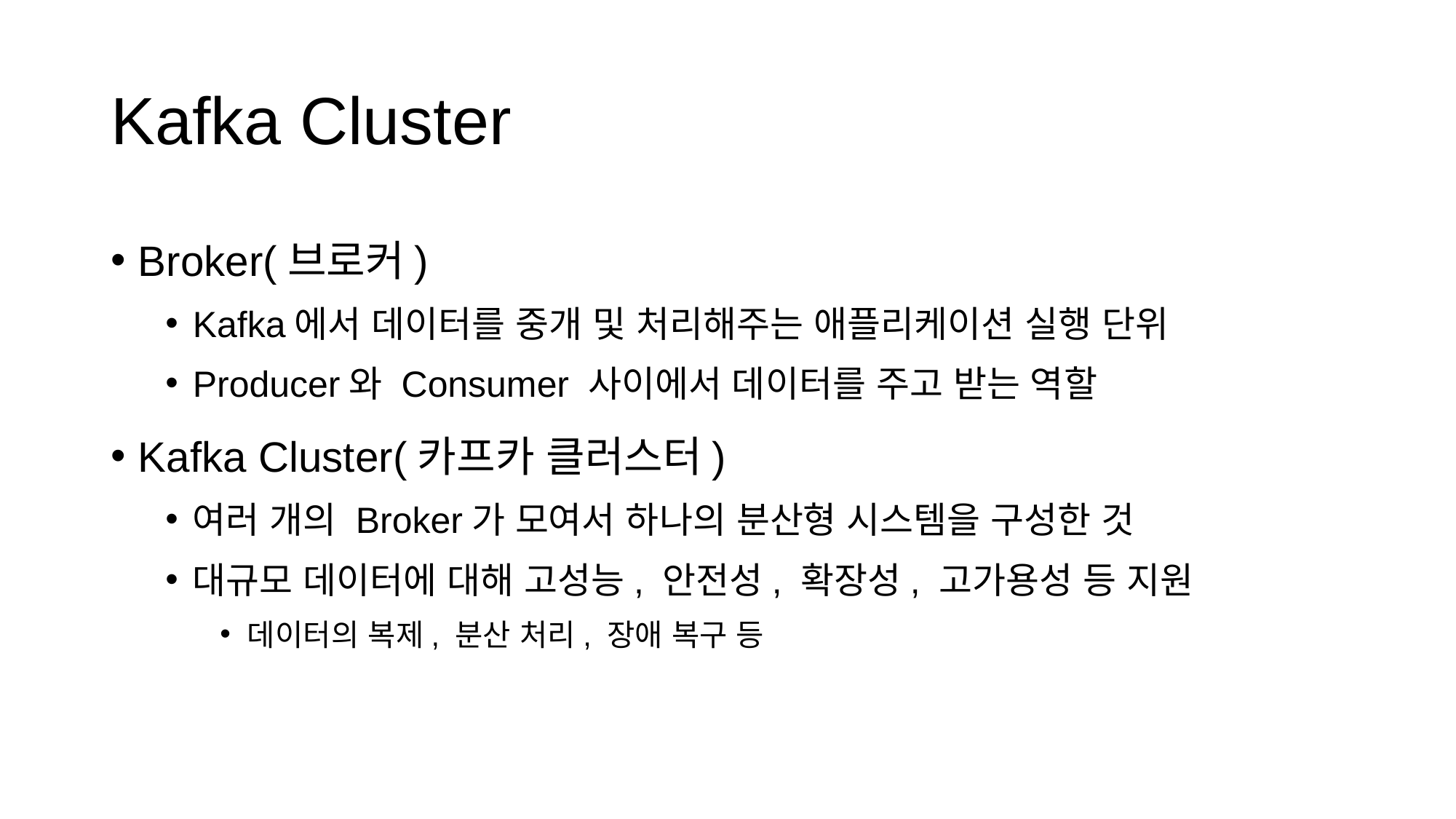

# Kafka Cluster
Broker(브로커)
Kafka에서 데이터를 중개 및 처리해주는 애플리케이션 실행 단위
Producer와 Consumer 사이에서 데이터를 주고 받는 역할
Kafka Cluster(카프카 클러스터)
여러 개의 Broker가 모여서 하나의 분산형 시스템을 구성한 것
대규모 데이터에 대해 고성능, 안전성, 확장성, 고가용성 등 지원
데이터의 복제, 분산 처리, 장애 복구 등